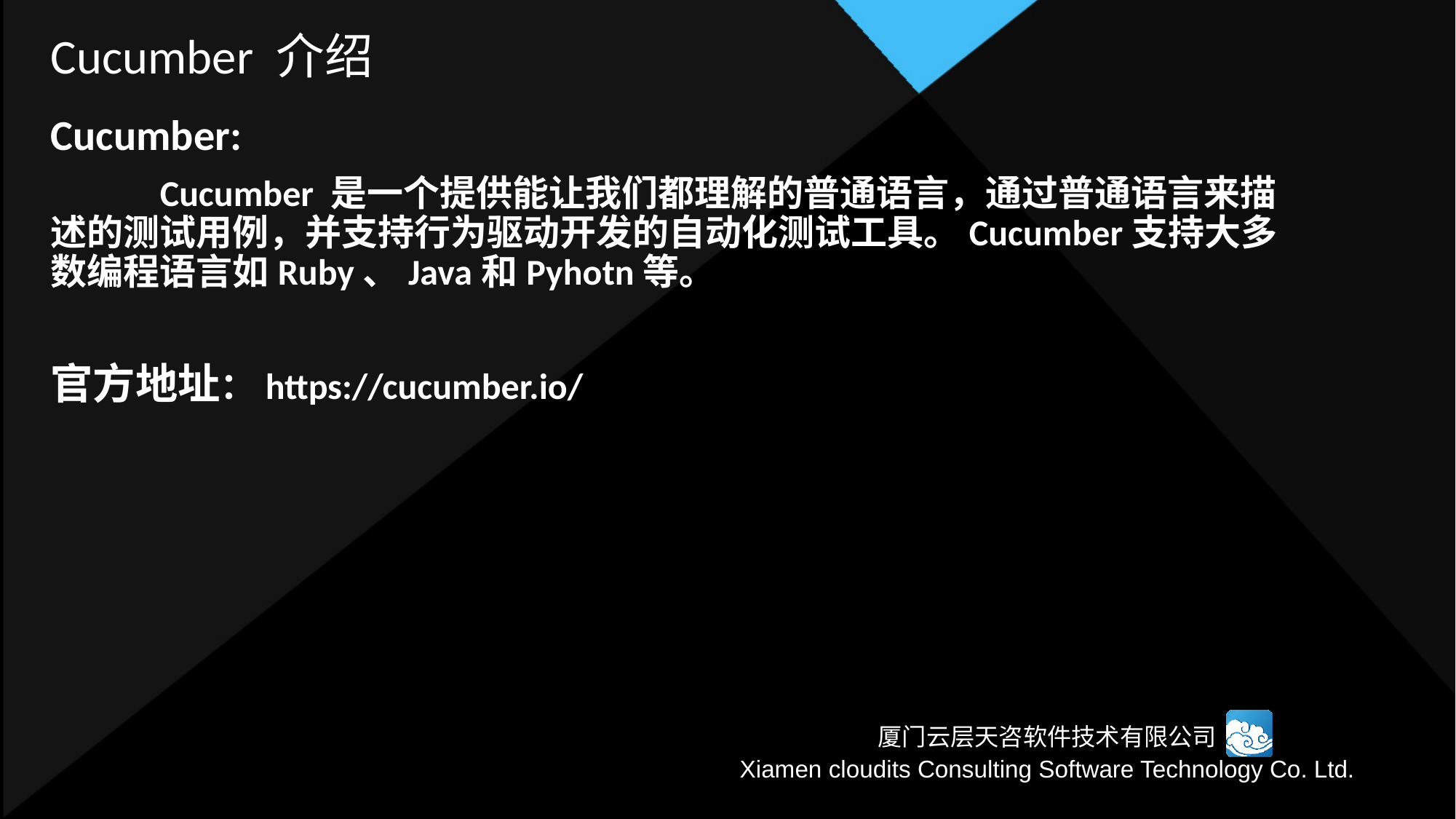

# Cucumber 介绍
Cucumber:
	Cucumber 是一个提供能让我们都理解的普通语言，通过普通语言来描述的测试用例，并支持行为驱动开发的自动化测试工具。Cucumber支持大多数编程语言如Ruby、Java和Pyhotn等。

官方地址：https://cucumber.io/